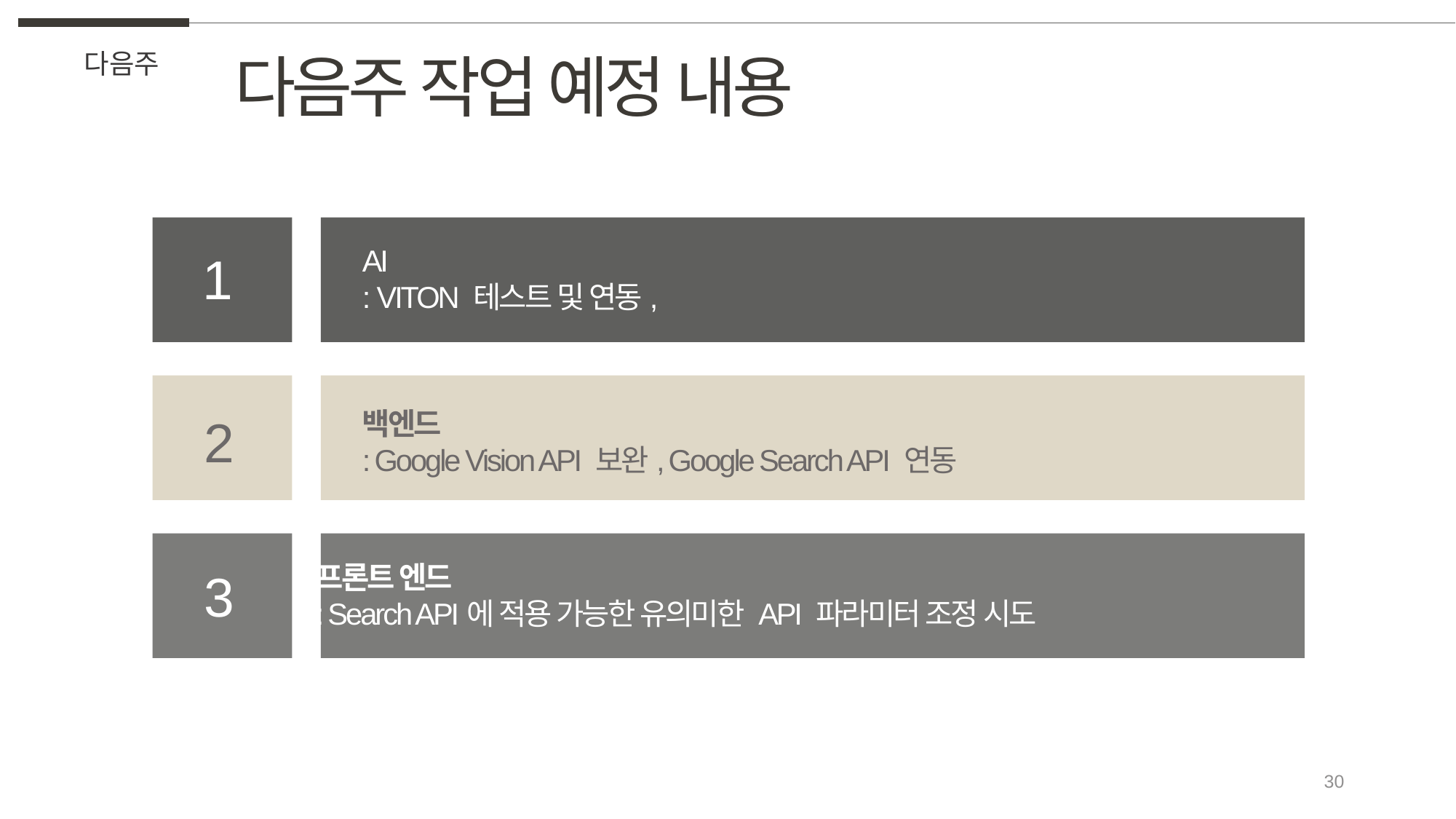

다음주 작업 예정 내용
다음주

AI
: VITON 테스트 및 연동,
1

백엔드
: Google Vision API 보완, Google Search API 연동
2

프론트 엔드
: Search API에 적용 가능한 유의미한 API 파라미터 조정 시도
3
30